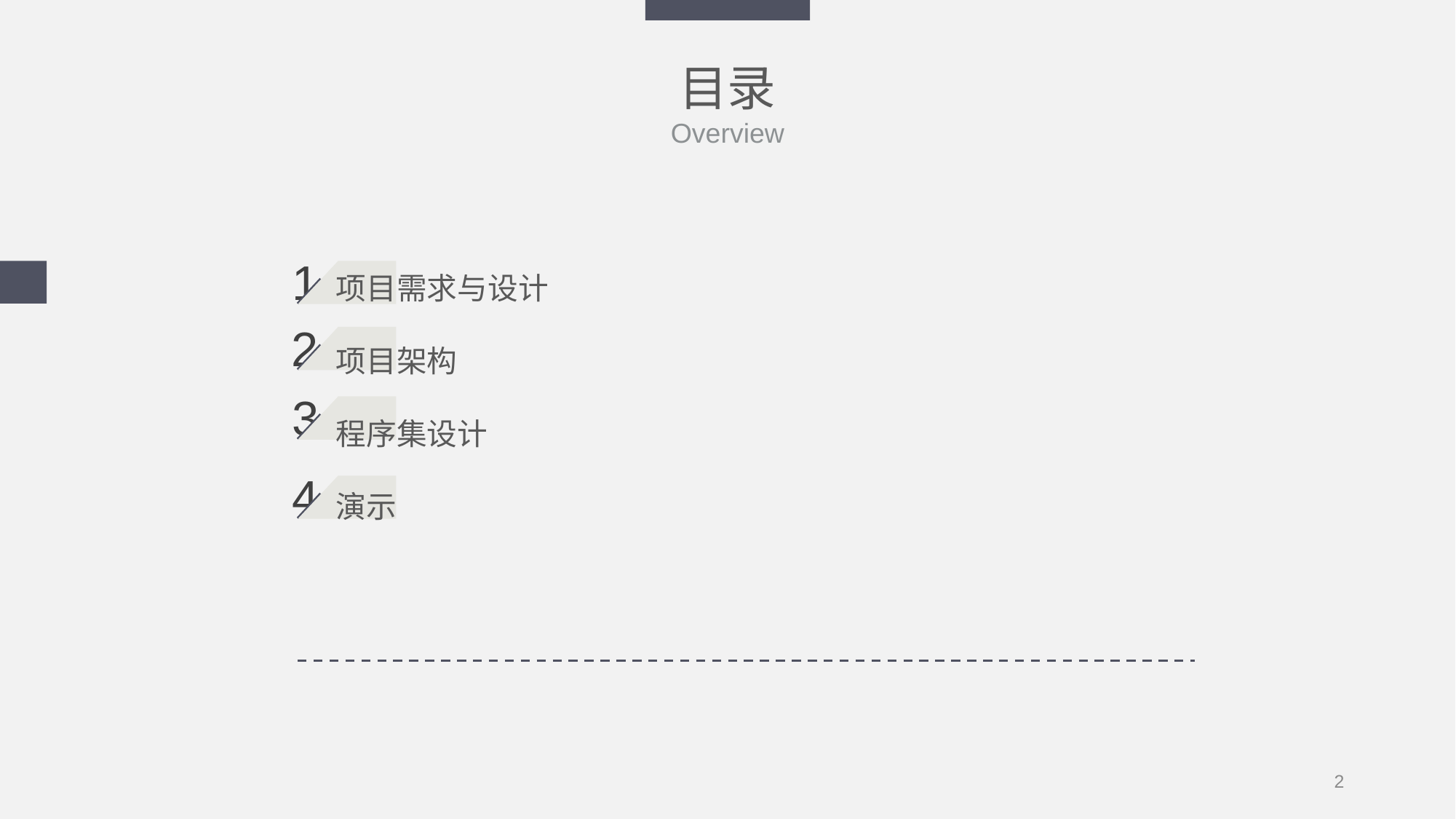

目录
Overview
项目需求与设计
项目架构
程序集设计
演示
1

2

3

4

2